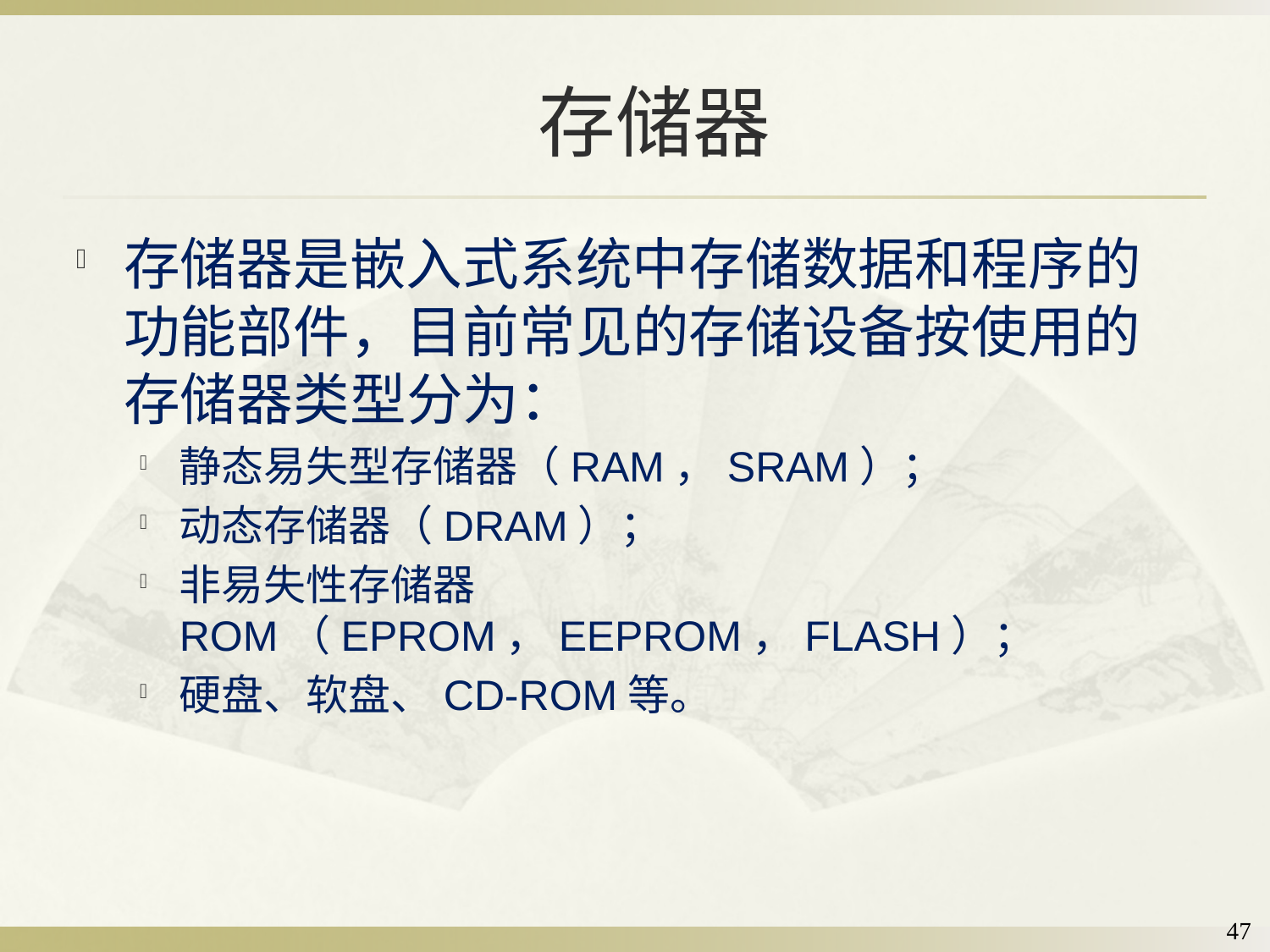

# 存储器
存储器是嵌入式系统中存储数据和程序的功能部件，目前常见的存储设备按使用的存储器类型分为：
静态易失型存储器（RAM，SRAM）；
动态存储器（DRAM）；
非易失性存储器ROM（EPROM，EEPROM，FLASH）；
硬盘、软盘、CD-ROM等。